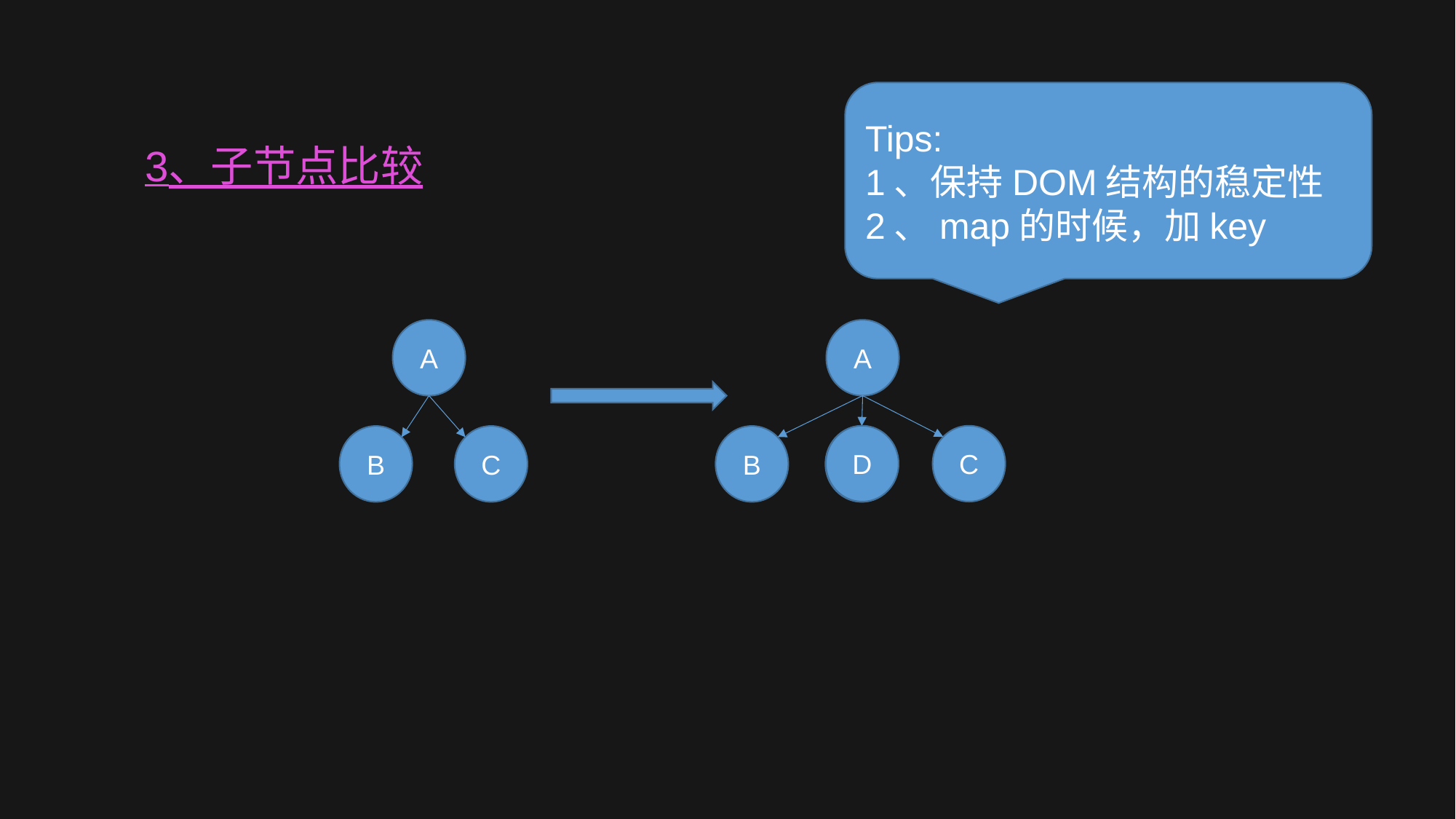

3、子节点比较

Tips:
1、保持DOM结构的稳定性
2、map的时候，加key

A
A

D
C
C
B
C
B